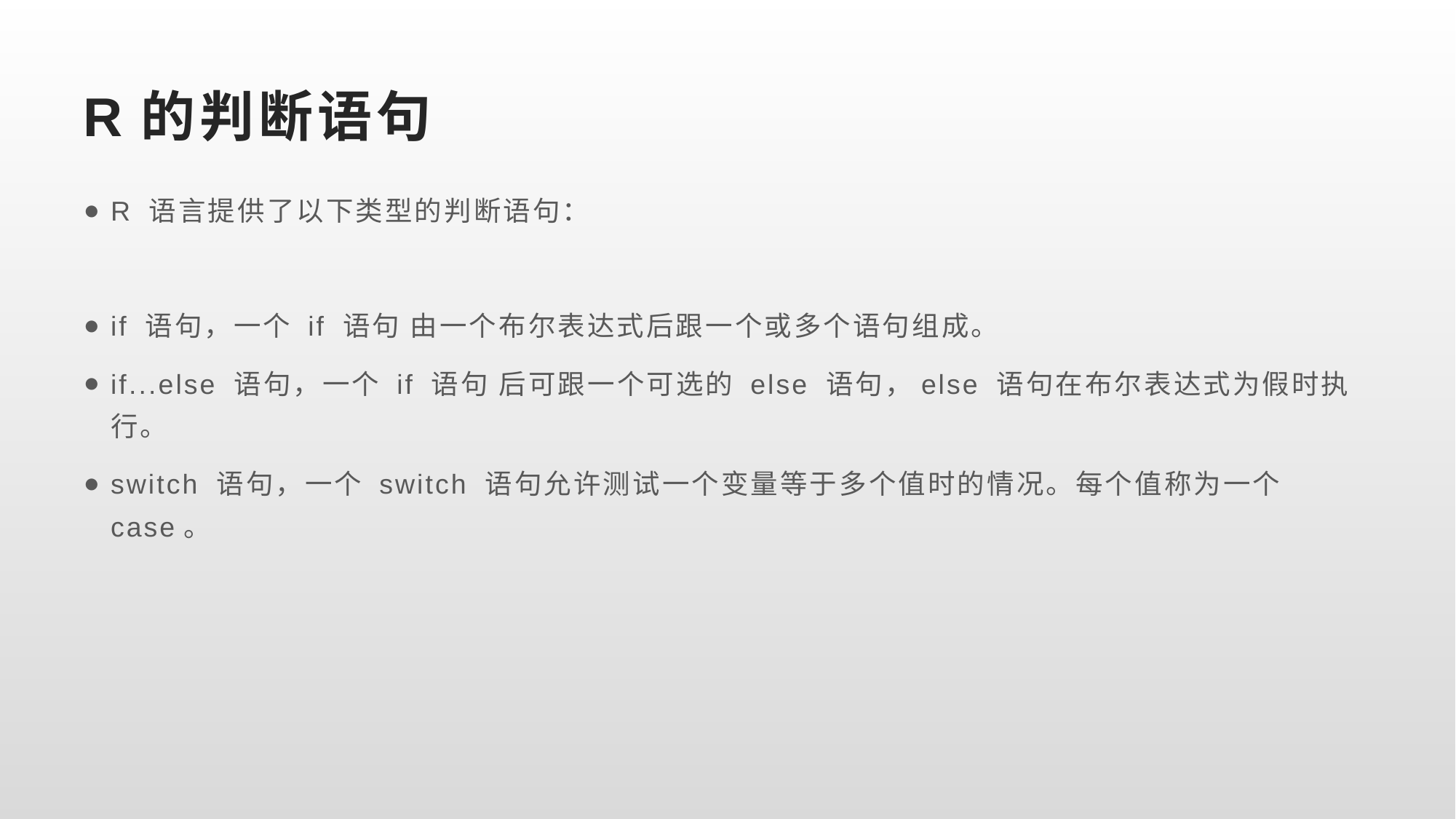

# R的判断语句
R 语言提供了以下类型的判断语句：

if 语句，一个 if 语句 由一个布尔表达式后跟一个或多个语句组成。
if...else 语句，一个 if 语句 后可跟一个可选的 else 语句，else 语句在布尔表达式为假时执行。
switch 语句，一个 switch 语句允许测试一个变量等于多个值时的情况。每个值称为一个 case。